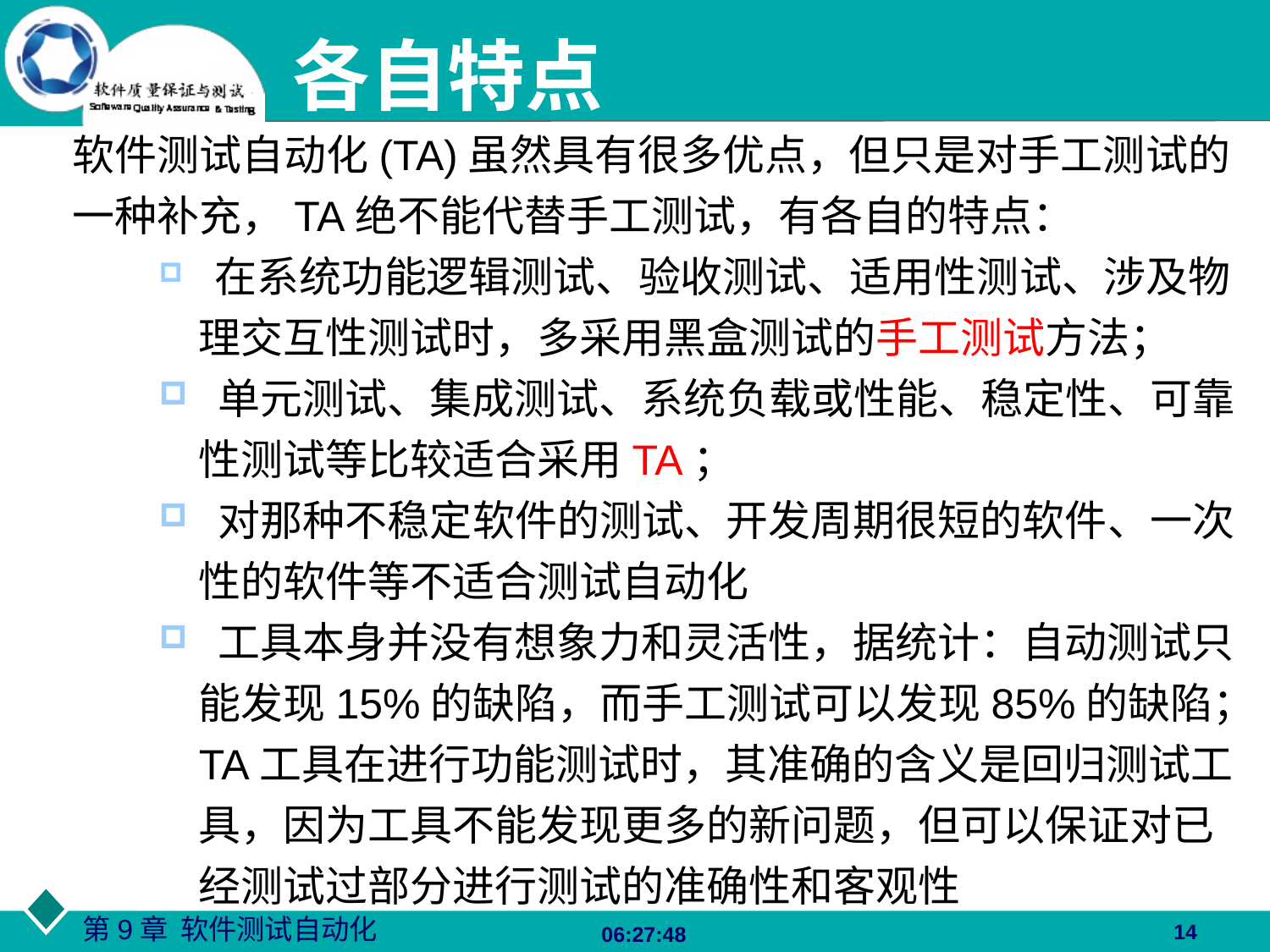

各自特点
软件测试自动化(TA)虽然具有很多优点，但只是对手工测试的一种补充，TA绝不能代替手工测试，有各自的特点：
 在系统功能逻辑测试、验收测试、适用性测试、涉及物理交互性测试时，多采用黑盒测试的手工测试方法；
 单元测试、集成测试、系统负载或性能、稳定性、可靠性测试等比较适合采用TA；
 对那种不稳定软件的测试、开发周期很短的软件、一次性的软件等不适合测试自动化
 工具本身并没有想象力和灵活性，据统计：自动测试只能发现15%的缺陷，而手工测试可以发现85%的缺陷；TA工具在进行功能测试时，其准确的含义是回归测试工具，因为工具不能发现更多的新问题，但可以保证对已经测试过部分进行测试的准确性和客观性
14
06:27:48